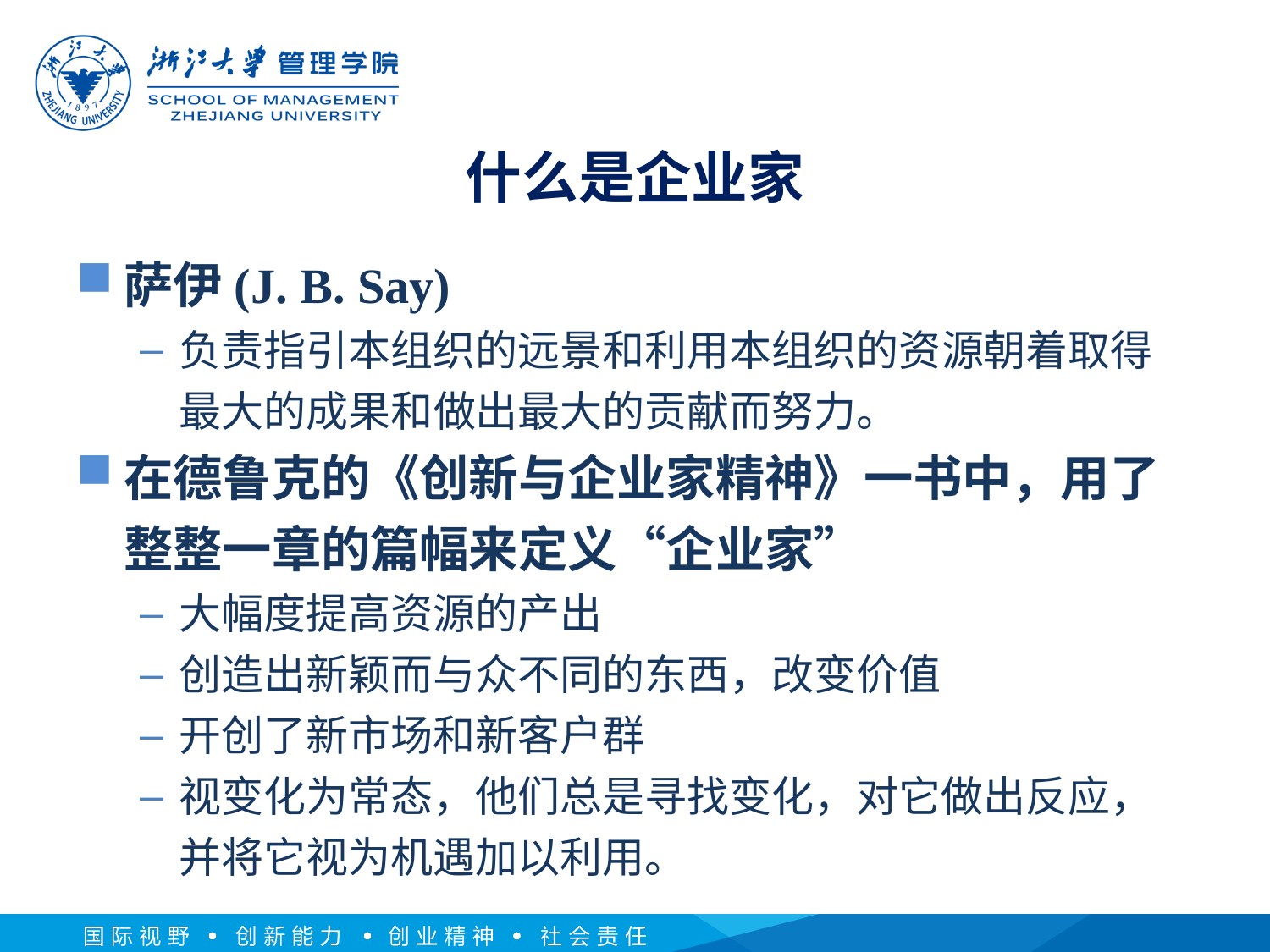

# 什么是企业家
萨伊(J. B. Say)
负责指引本组织的远景和利用本组织的资源朝着取得最大的成果和做出最大的贡献而努力。
在德鲁克的《创新与企业家精神》一书中，用了整整一章的篇幅来定义“企业家”
大幅度提高资源的产出
创造出新颖而与众不同的东西，改变价值
开创了新市场和新客户群
视变化为常态，他们总是寻找变化，对它做出反应，并将它视为机遇加以利用。